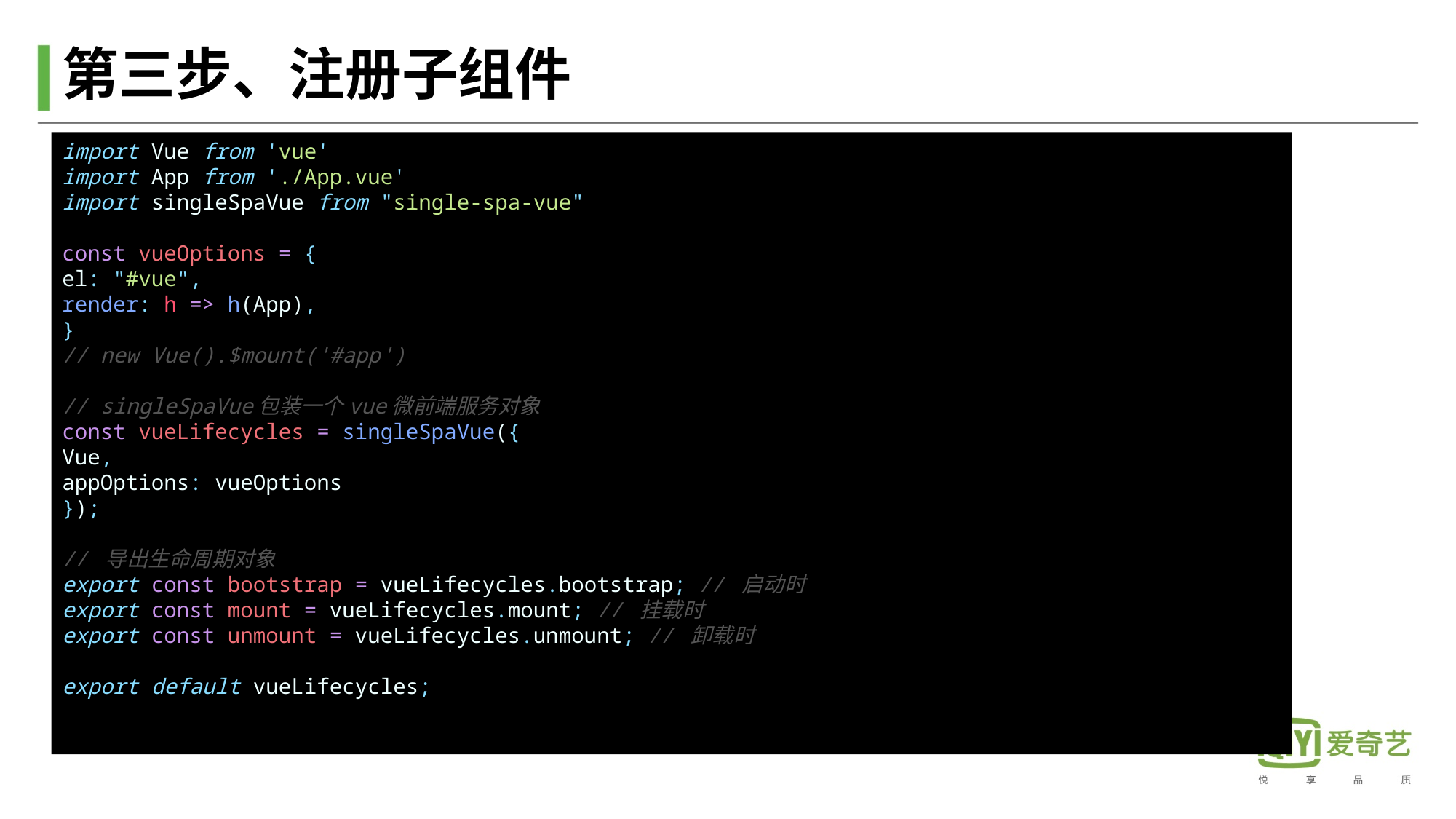

# 第三步、注册子组件
import Vue from 'vue'
import App from './App.vue'
import singleSpaVue from "single-spa-vue"
const vueOptions = {
el: "#vue",
render: h => h(App),
}
// new Vue().$mount('#app')
// singleSpaVue包装一个vue微前端服务对象
const vueLifecycles = singleSpaVue({
Vue,
appOptions: vueOptions
});
// 导出生命周期对象
export const bootstrap = vueLifecycles.bootstrap; // 启动时
export const mount = vueLifecycles.mount; // 挂载时
export const unmount = vueLifecycles.unmount; // 卸载时
export default vueLifecycles;